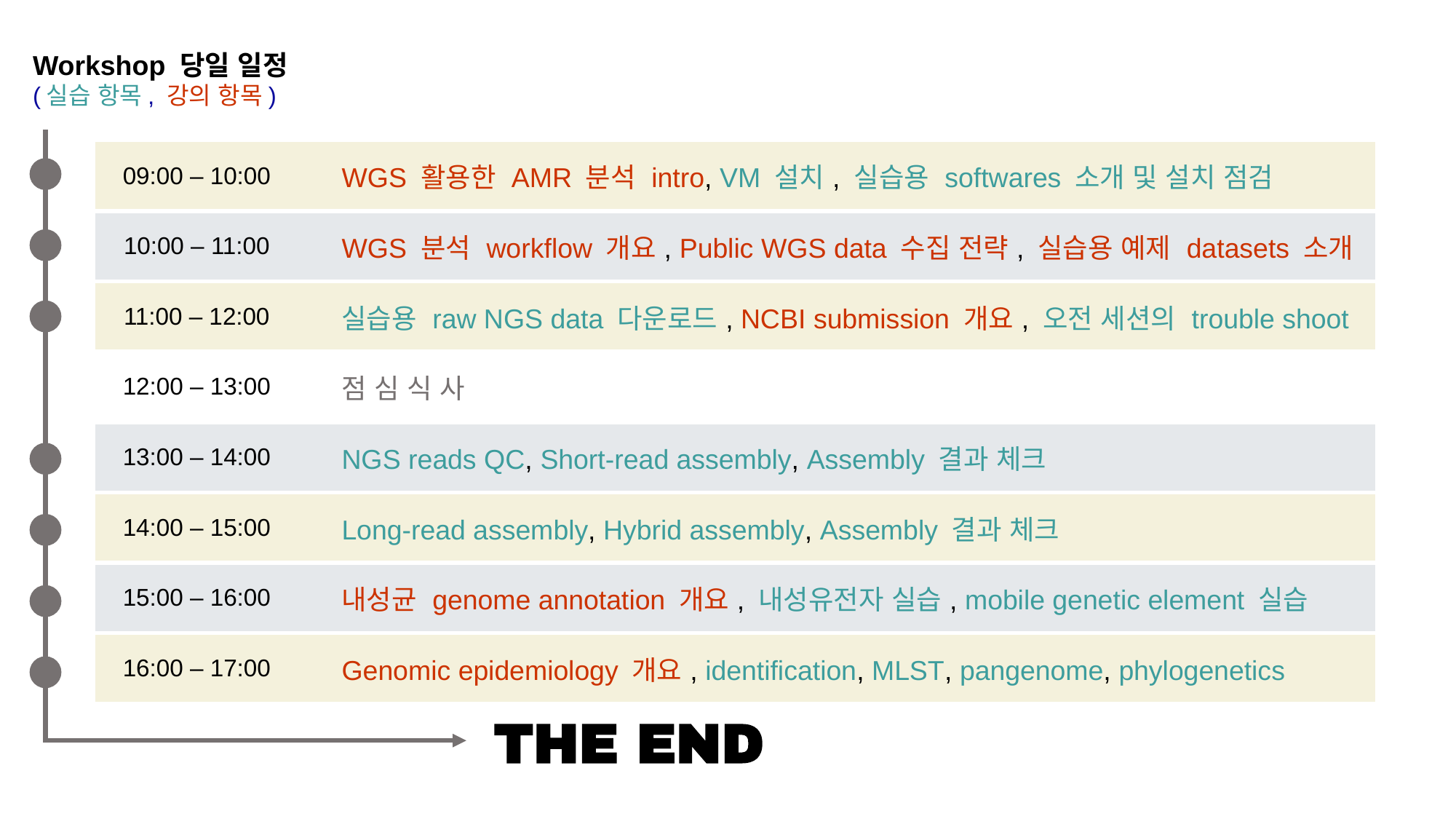

Workshop 당일 일정
(실습 항목, 강의 항목)
| 09:00 – 10:00 | WGS 활용한 AMR 분석 intro, VM 설치, 실습용 softwares 소개 및 설치 점검 |
| --- | --- |
| 10:00 – 11:00 | WGS 분석 workflow 개요, Public WGS data 수집 전략, 실습용 예제 datasets 소개 |
| 11:00 – 12:00 | 실습용 raw NGS data 다운로드, NCBI submission 개요, 오전 세션의 trouble shoot |
| 12:00 – 13:00 | 점 심 식 사 |
| 13:00 – 14:00 | NGS reads QC, Short-read assembly, Assembly 결과 체크 |
| 14:00 – 15:00 | Long-read assembly, Hybrid assembly, Assembly 결과 체크 |
| 15:00 – 16:00 | 내성균 genome annotation 개요, 내성유전자 실습, mobile genetic element 실습 |
| 16:00 – 17:00 | Genomic epidemiology 개요, identification, MLST, pangenome, phylogenetics |

THE END